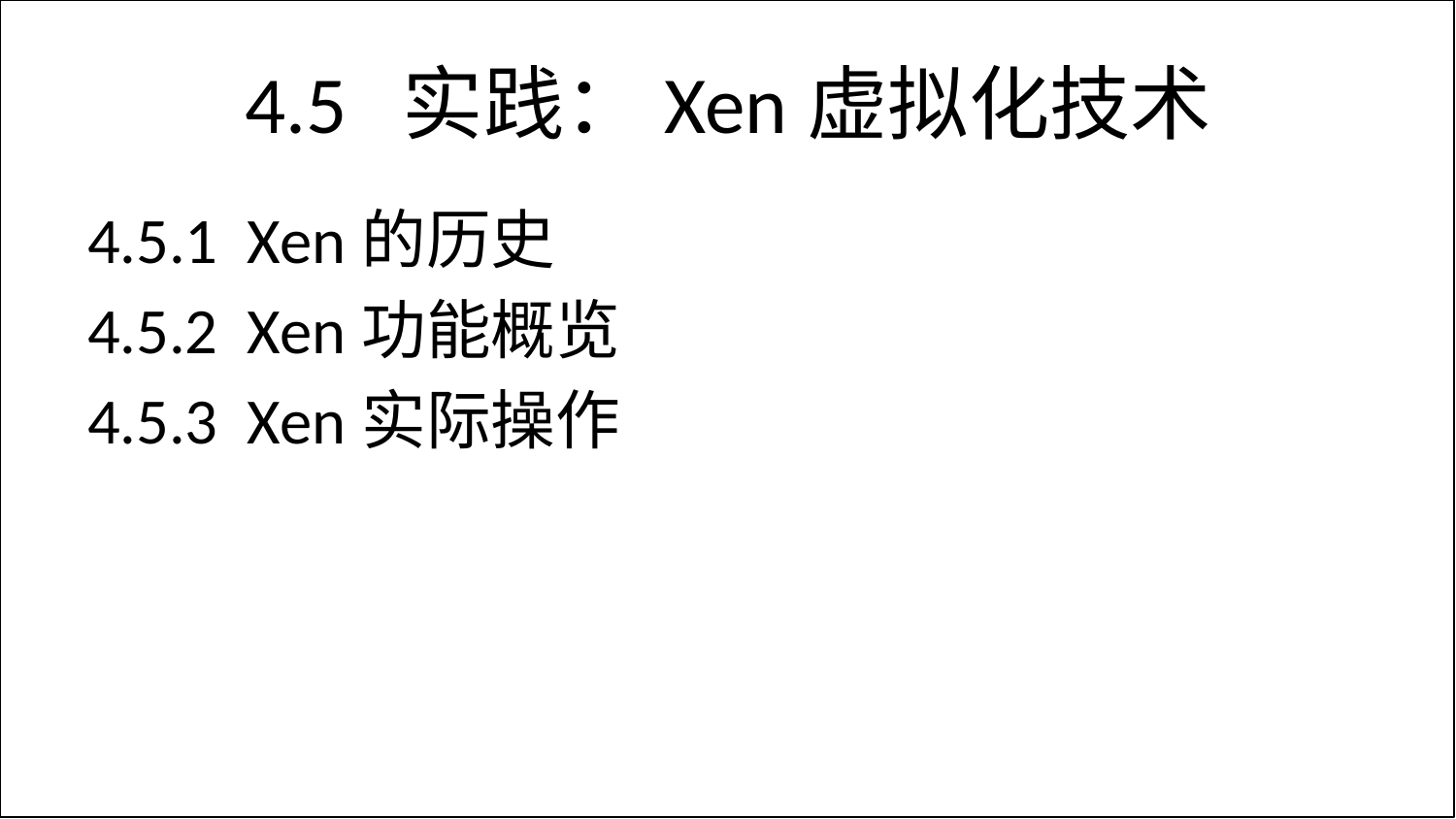

# 4.5  实践：Xen虚拟化技术
4.5.1  Xen的历史
4.5.2  Xen功能概览
4.5.3  Xen实际操作